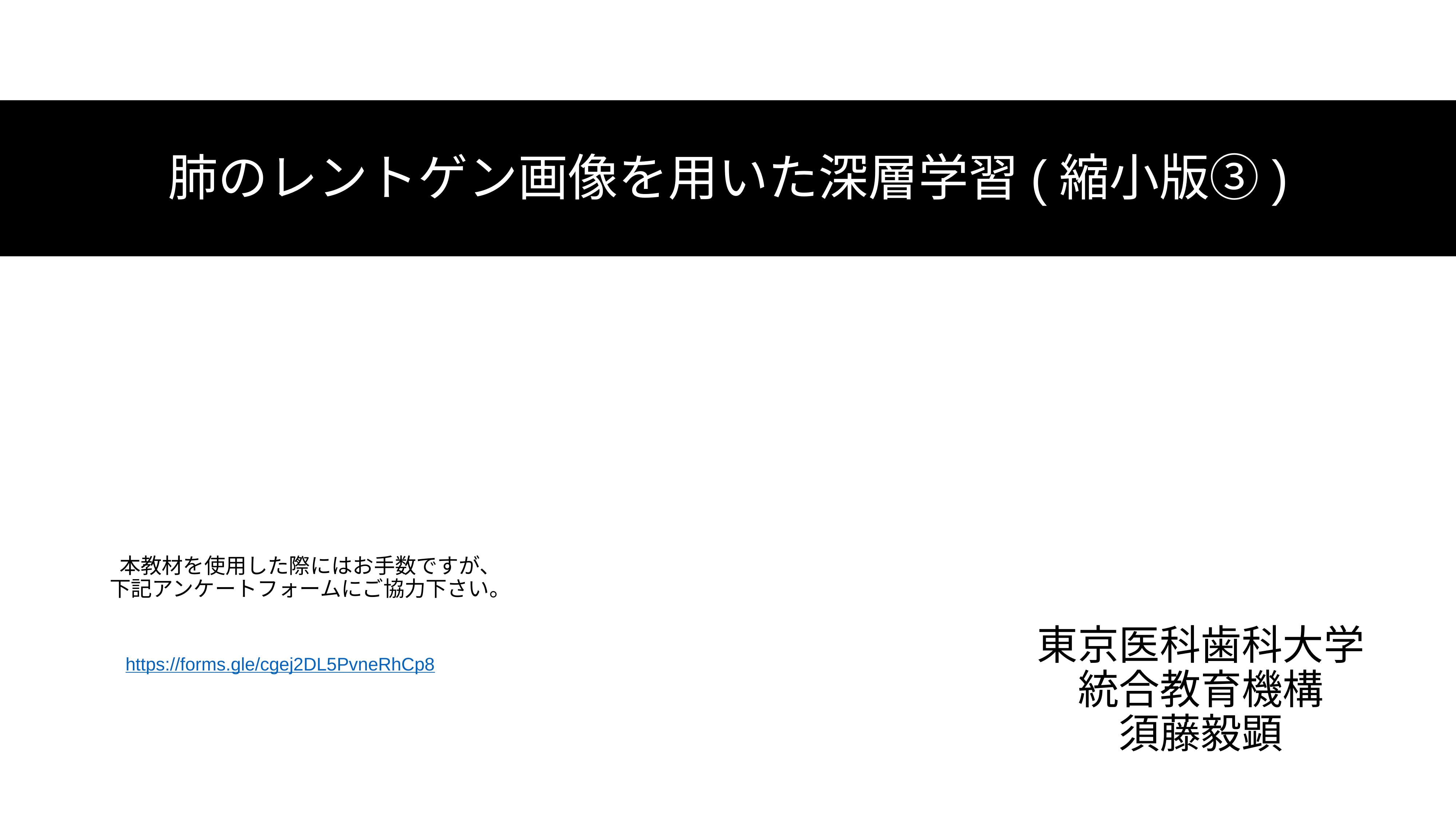

肺のレントゲン画像を用いた深層学習(縮小版③)
本教材を使用した際にはお手数ですが、
下記アンケートフォームにご協力下さい。
東京医科歯科大学
統合教育機構
須藤毅顕
https://forms.gle/cgej2DL5PvneRhCp8